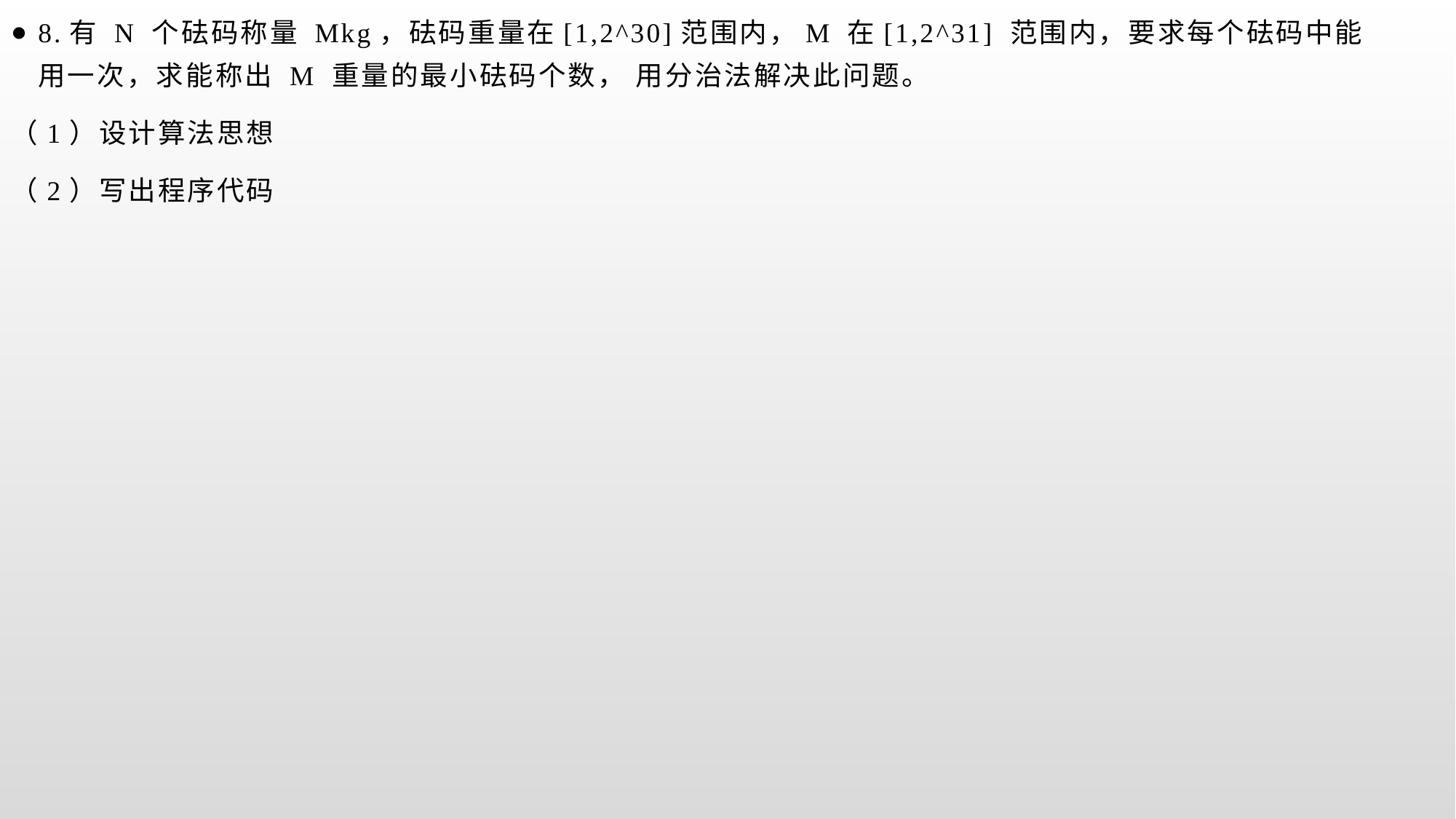

8.有 N 个砝码称量 Mkg，砝码重量在[1,2^30]范围内，M 在[1,2^31] 范围内，要求每个砝码中能用一次，求能称出 M 重量的最小砝码个数， 用分治法解决此问题。
（1）设计算法思想
（2）写出程序代码